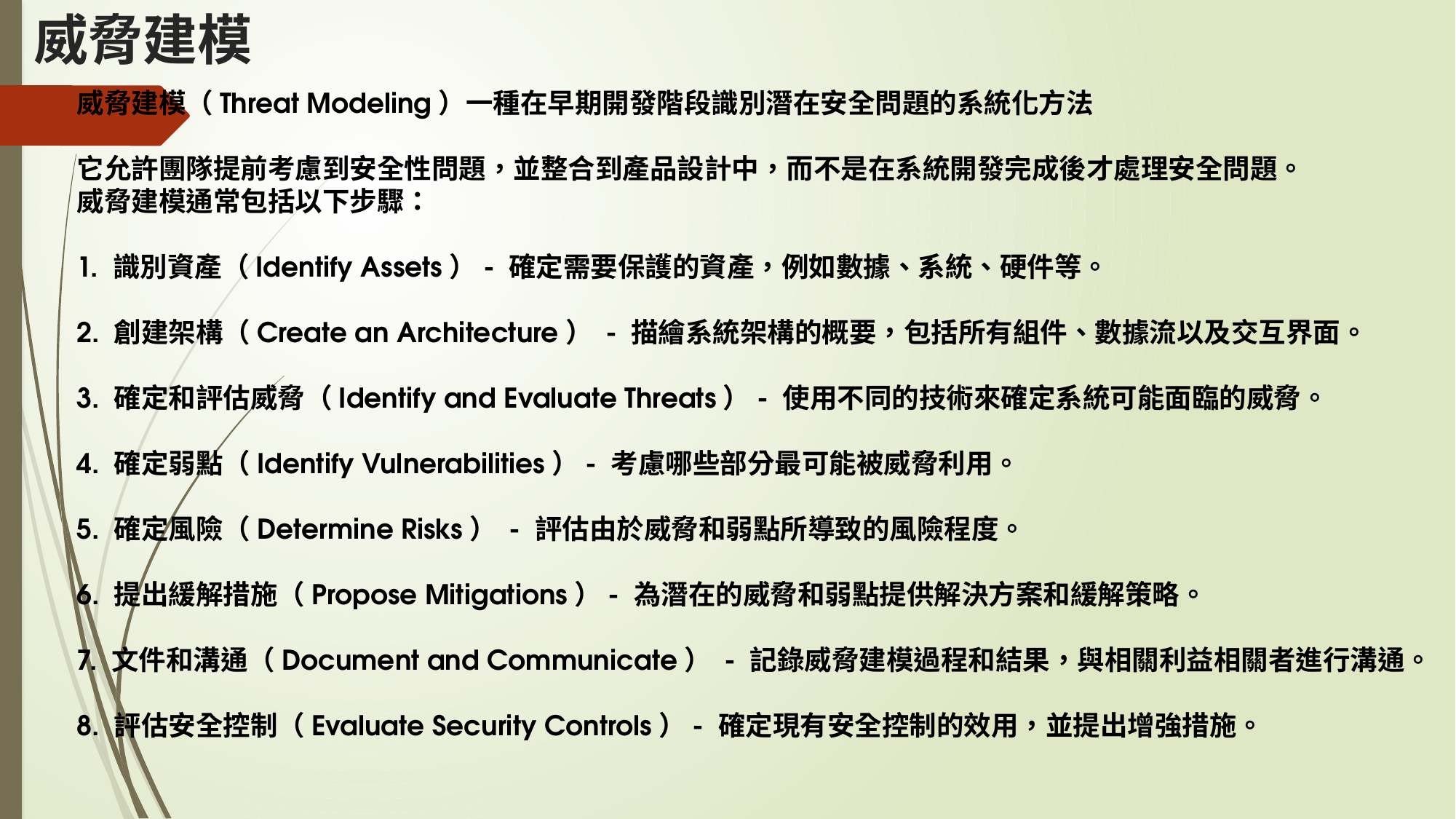

# 威脅建模
威脅建模（Threat Modeling）一種在早期開發階段識別潛在安全問題的系統化方法

它允許團隊提前考慮到安全性問題，並整合到產品設計中，而不是在系統開發完成後才處理安全問題。
威脅建模通常包括以下步驟：

1. 識別資產（Identify Assets）- 確定需要保護的資產，例如數據、系統、硬件等。

2. 創建架構（Create an Architecture） - 描繪系統架構的概要，包括所有組件、數據流以及交互界面。

3. 確定和評估威脅（Identify and Evaluate Threats）- 使用不同的技術來確定系統可能面臨的威脅。

4. 確定弱點（Identify Vulnerabilities）- 考慮哪些部分最可能被威脅利用。

5. 確定風險（Determine Risks） - 評估由於威脅和弱點所導致的風險程度。

6. 提出緩解措施（Propose Mitigations）- 為潛在的威脅和弱點提供解決方案和緩解策略。

7. 文件和溝通（Document and Communicate） - 記錄威脅建模過程和結果，與相關利益相關者進行溝通。

8. 評估安全控制（Evaluate Security Controls）- 確定現有安全控制的效用，並提出增強措施。